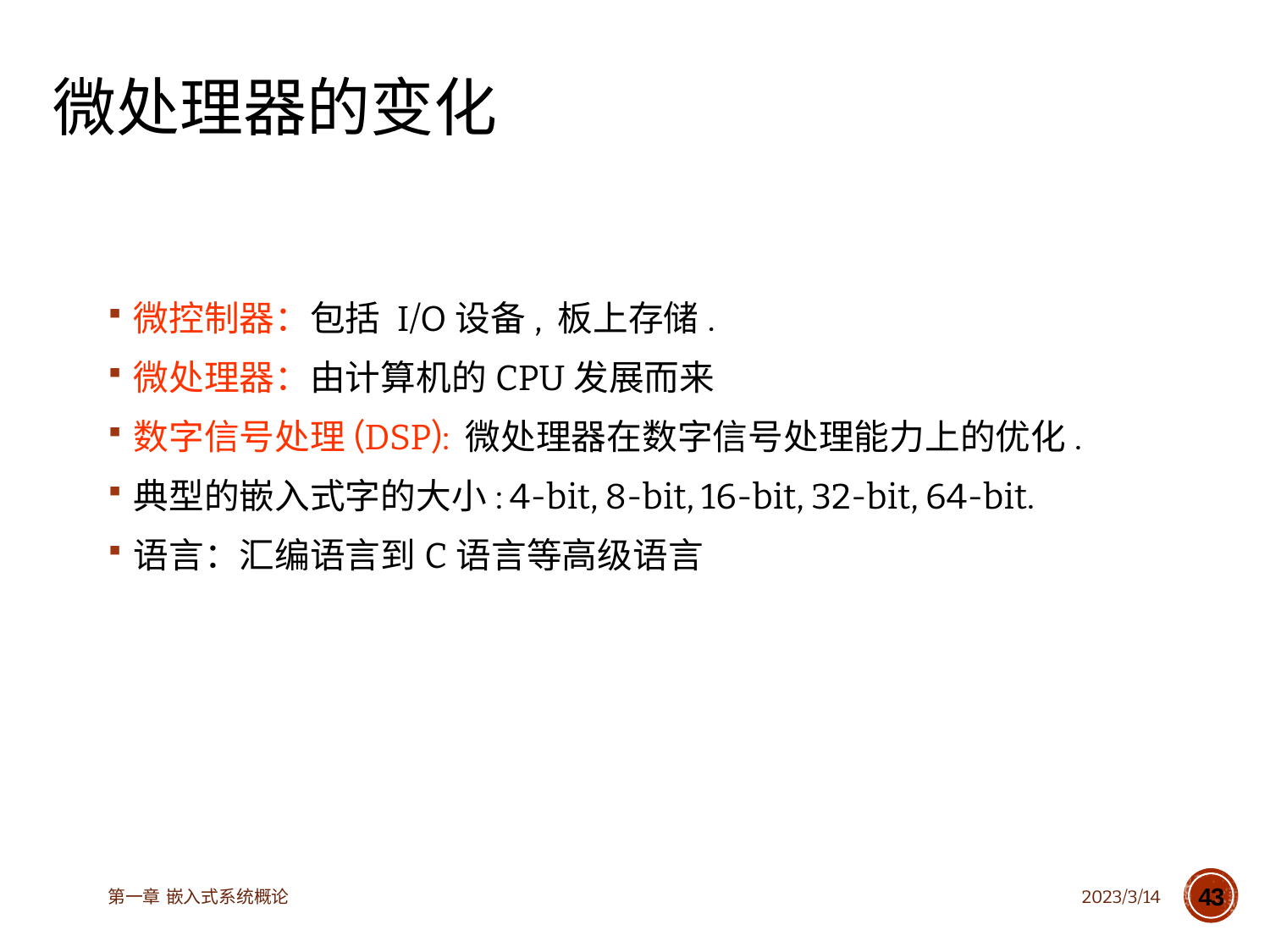

# 微处理器的变化
微控制器：包括 I/O设备, 板上存储.
微处理器：由计算机的CPU发展而来
数字信号处理(DSP): 微处理器在数字信号处理能力上的优化.
典型的嵌入式字的大小: 4-bit, 8-bit, 16-bit, 32-bit, 64-bit.
语言：汇编语言到C语言等高级语言
第一章 嵌入式系统概论
2023/3/14
43